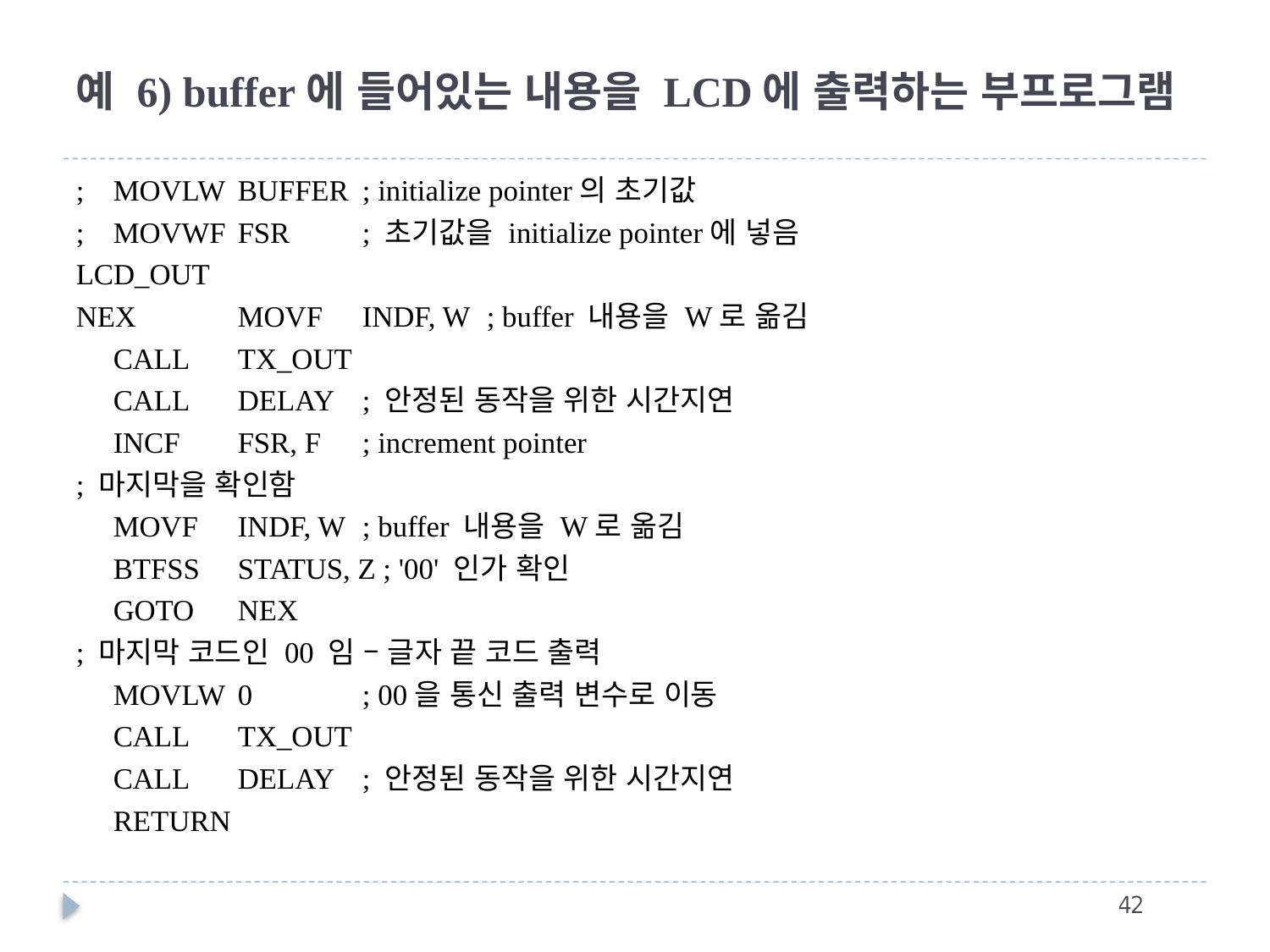

# 예 6) buffer에 들어있는 내용을 LCD에 출력하는 부프로그램
;			MOVLW	BUFFER		; initialize pointer의 초기값
;			MOVWF	FSR		; 초기값을 initialize pointer에 넣음
LCD_OUT
NEX		MOVF		INDF, W	; buffer 내용을 W로 옮김
			CALL		TX_OUT
			CALL		DELAY	; 안정된 동작을 위한 시간지연
			INCF		FSR, F	; increment pointer
; 마지막을 확인함
			MOVF		INDF, W	; buffer 내용을 W로 옮김
			BTFSS		STATUS, Z ; '00' 인가 확인
			GOTO		NEX
; 마지막 코드인 00 임 – 글자 끝 코드 출력
			MOVLW		0	; 00을 통신 출력 변수로 이동
			CALL		TX_OUT
			CALL		DELAY	; 안정된 동작을 위한 시간지연
			RETURN

42